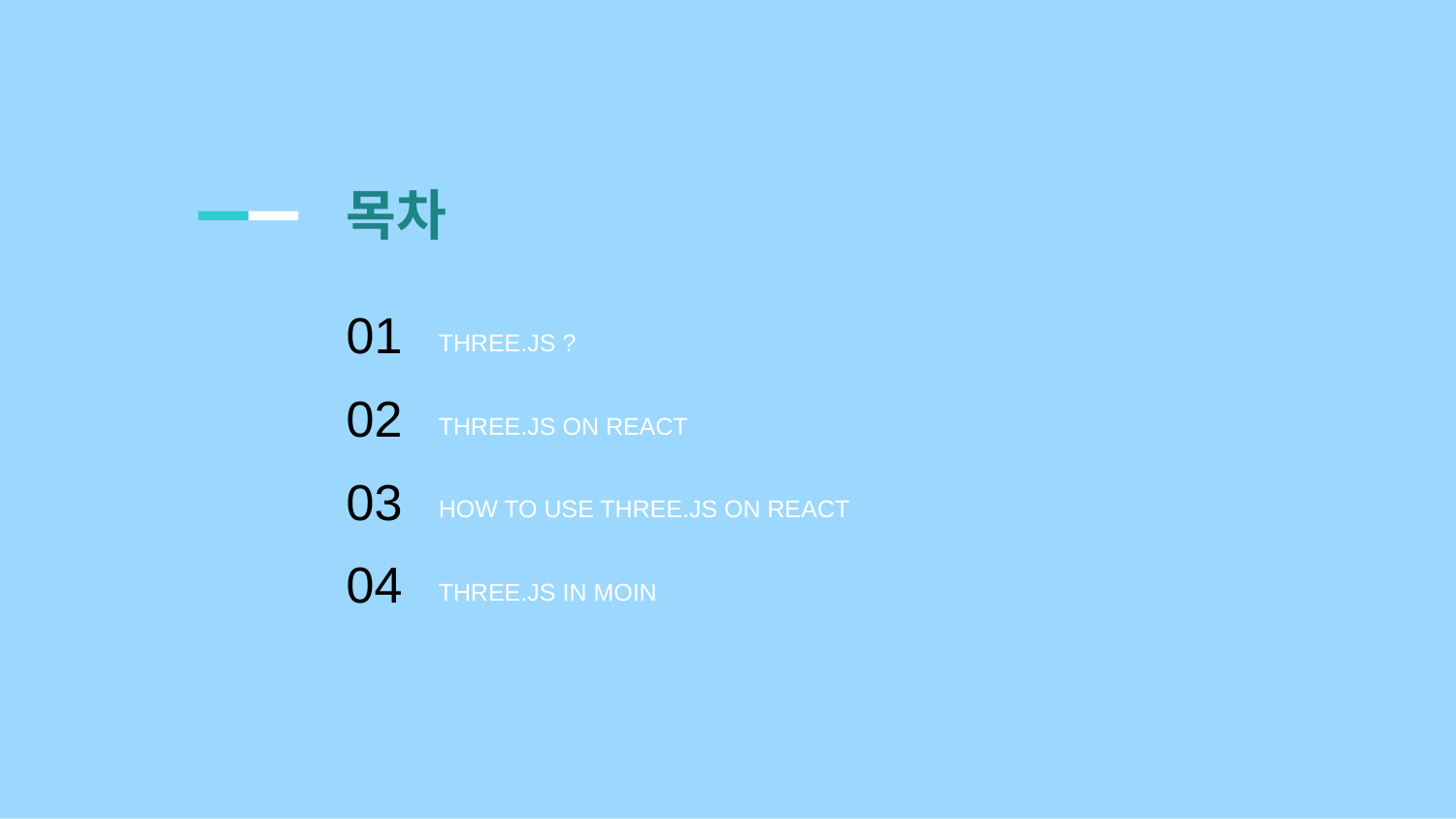

목차

01
THREE.JS ?
02
THREE.JS ON REACT
03
HOW TO USE THREE.JS ON REACT
04
THREE.JS IN MOIN